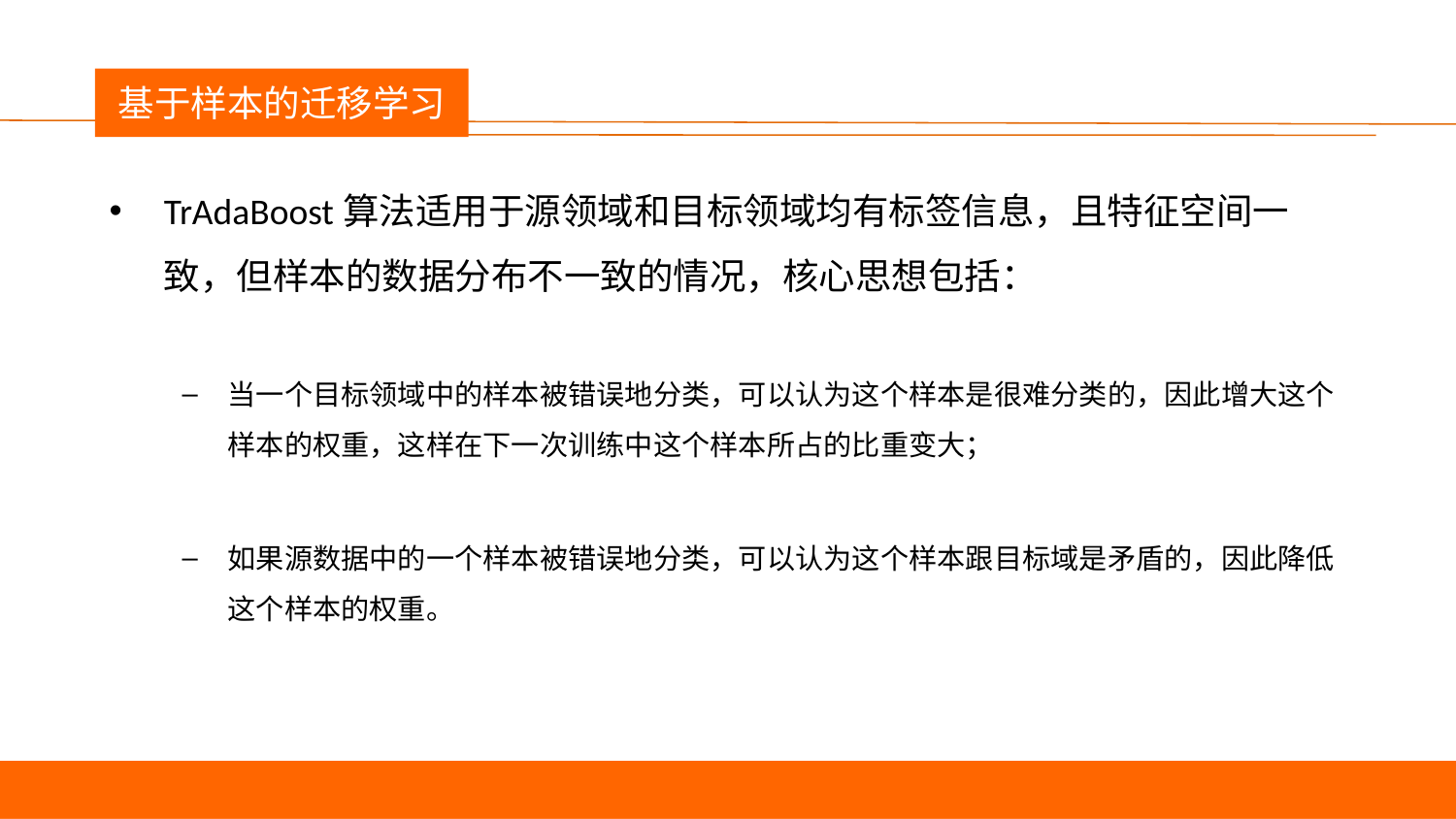

议程
基于样本的迁移学习

TrAdaBoost算法适用于源领域和目标领域均有标签信息，且特征空间一致，但样本的数据分布不一致的情况，核心思想包括：

当一个目标领域中的样本被错误地分类，可以认为这个样本是很难分类的，因此增大这个样本的权重，这样在下一次训练中这个样本所占的比重变大；

如果源数据中的一个样本被错误地分类，可以认为这个样本跟目标域是矛盾的，因此降低这个样本的权重。